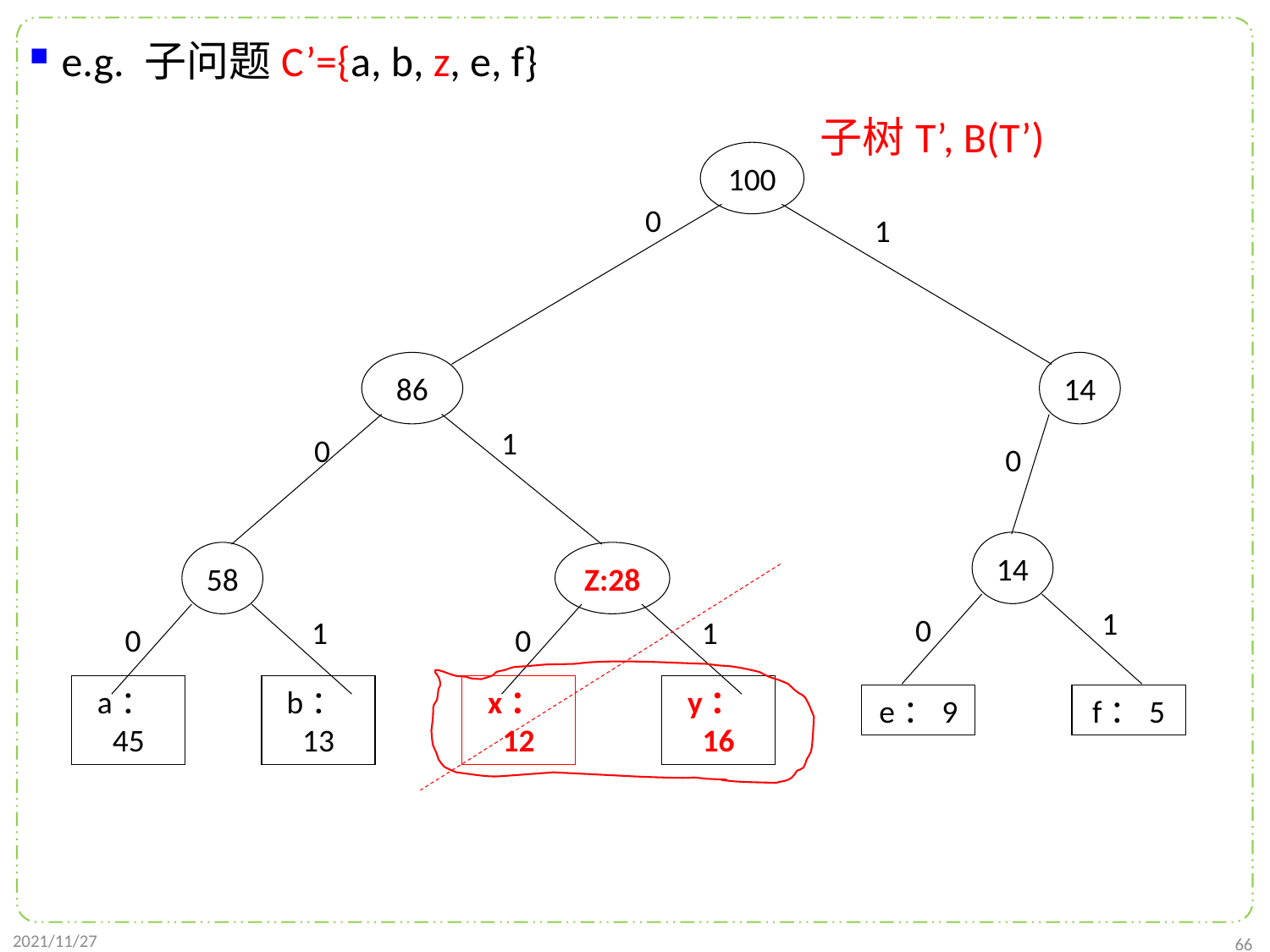

e.g. 子问题C’={a, b, z, e, f}

子树T’, B(T’)
100
0

1
86
14

1
0
0
14
58
Z:28

1
0

1
1
0
0
e：9
f：5
a：45
b：13
x：12
y：16

2021/11/27
66